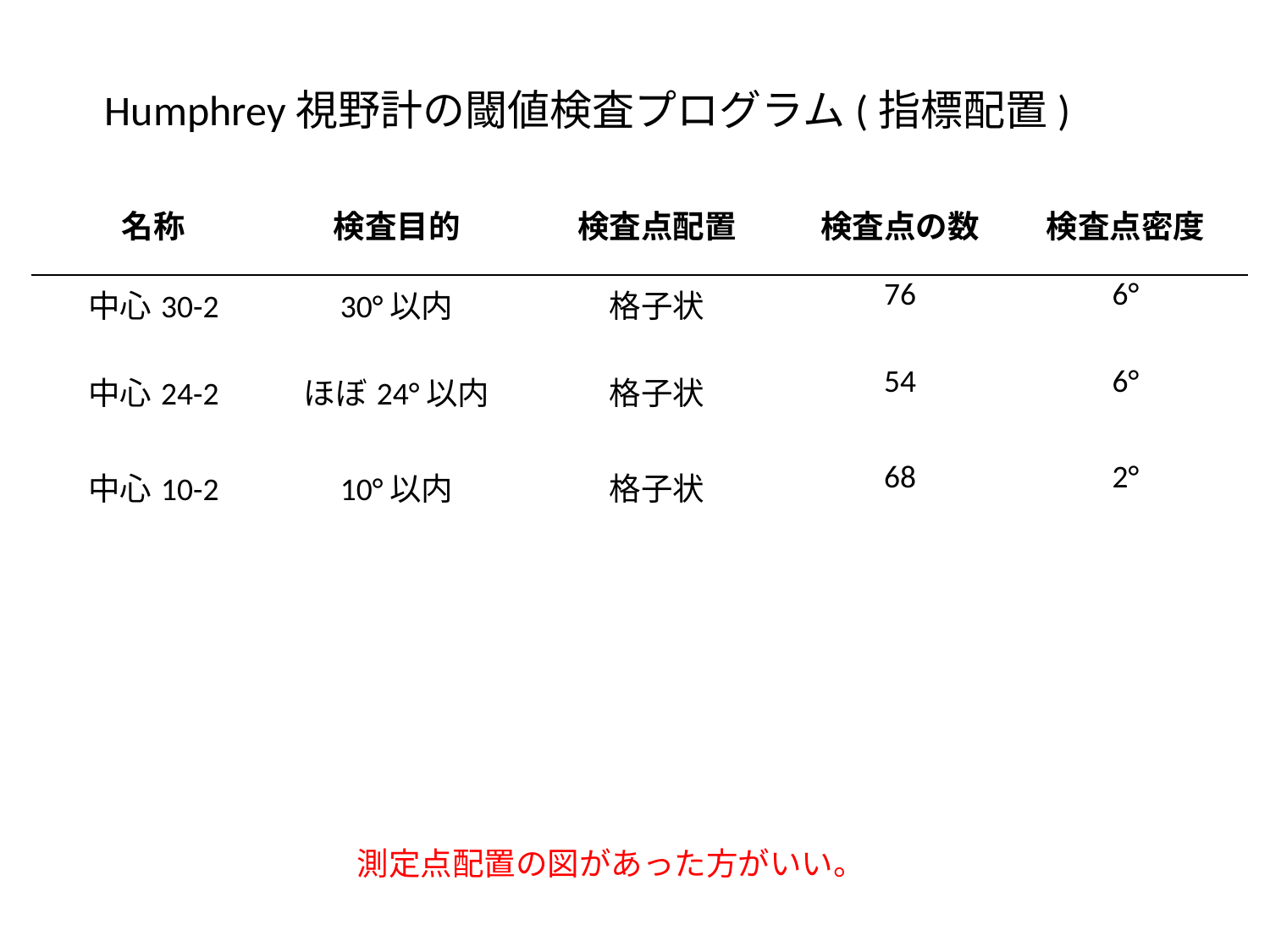

# Humphrey視野計の閾値検査プログラム(指標配置)
| 名称 | 検査目的 | 検査点配置 | 検査点の数 | 検査点密度 |
| --- | --- | --- | --- | --- |
| 中心30-2 | 30°以内 | 格子状 | 76 | 6° |
| 中心24-2 | ほぼ24°以内 | 格子状 | 54 | 6° |
| 中心10-2 | 10°以内 | 格子状 | 68 | 2° |
|  |  |  |  |  |
|  |  |  |  |  |
|  |  |  |  |  |
測定点配置の図があった方がいい。